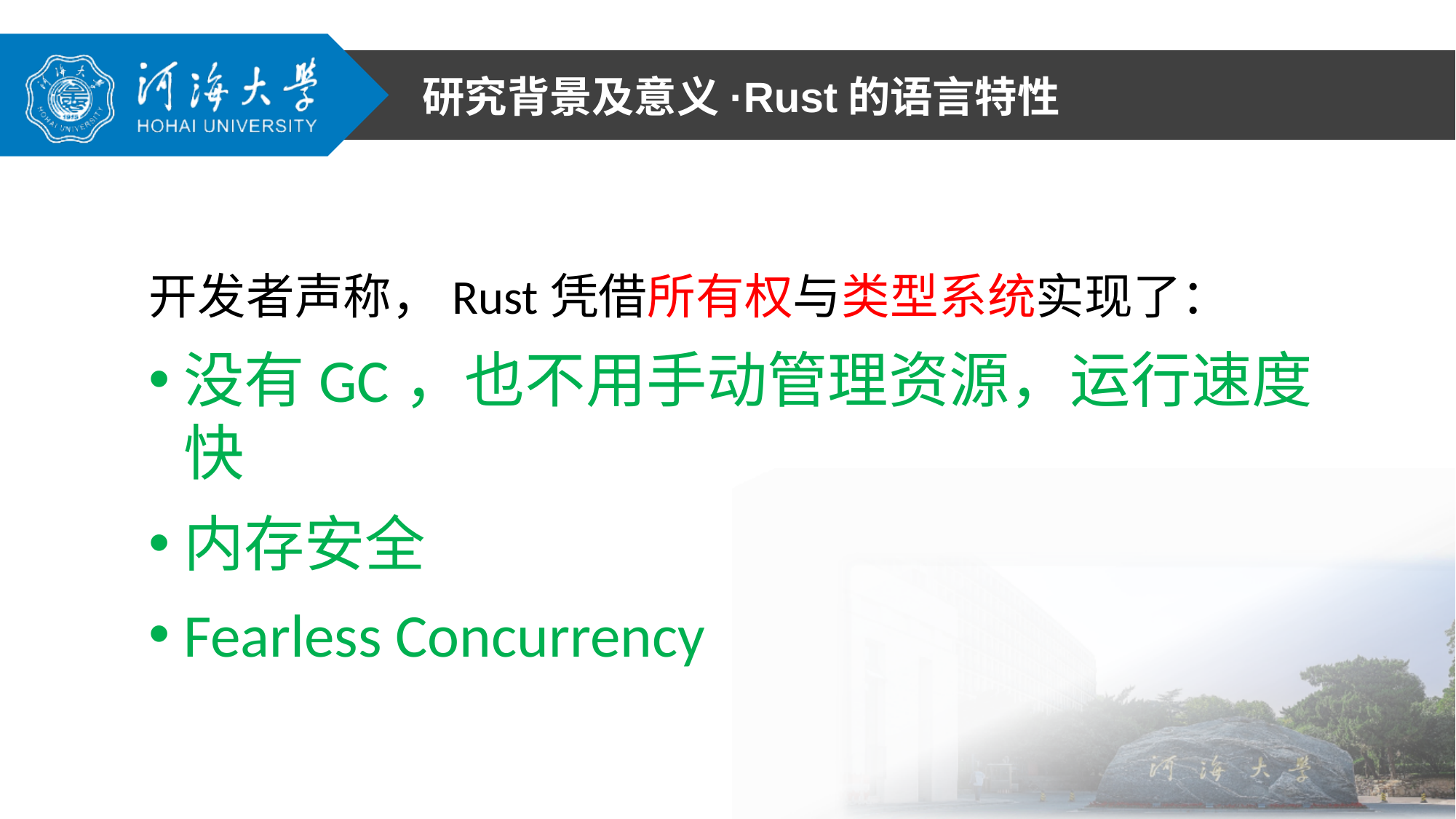

研究背景及意义·Rust的语言特性
开发者声称，Rust凭借所有权与类型系统实现了：
没有GC，也不用手动管理资源，运行速度快
内存安全
Fearless Concurrency